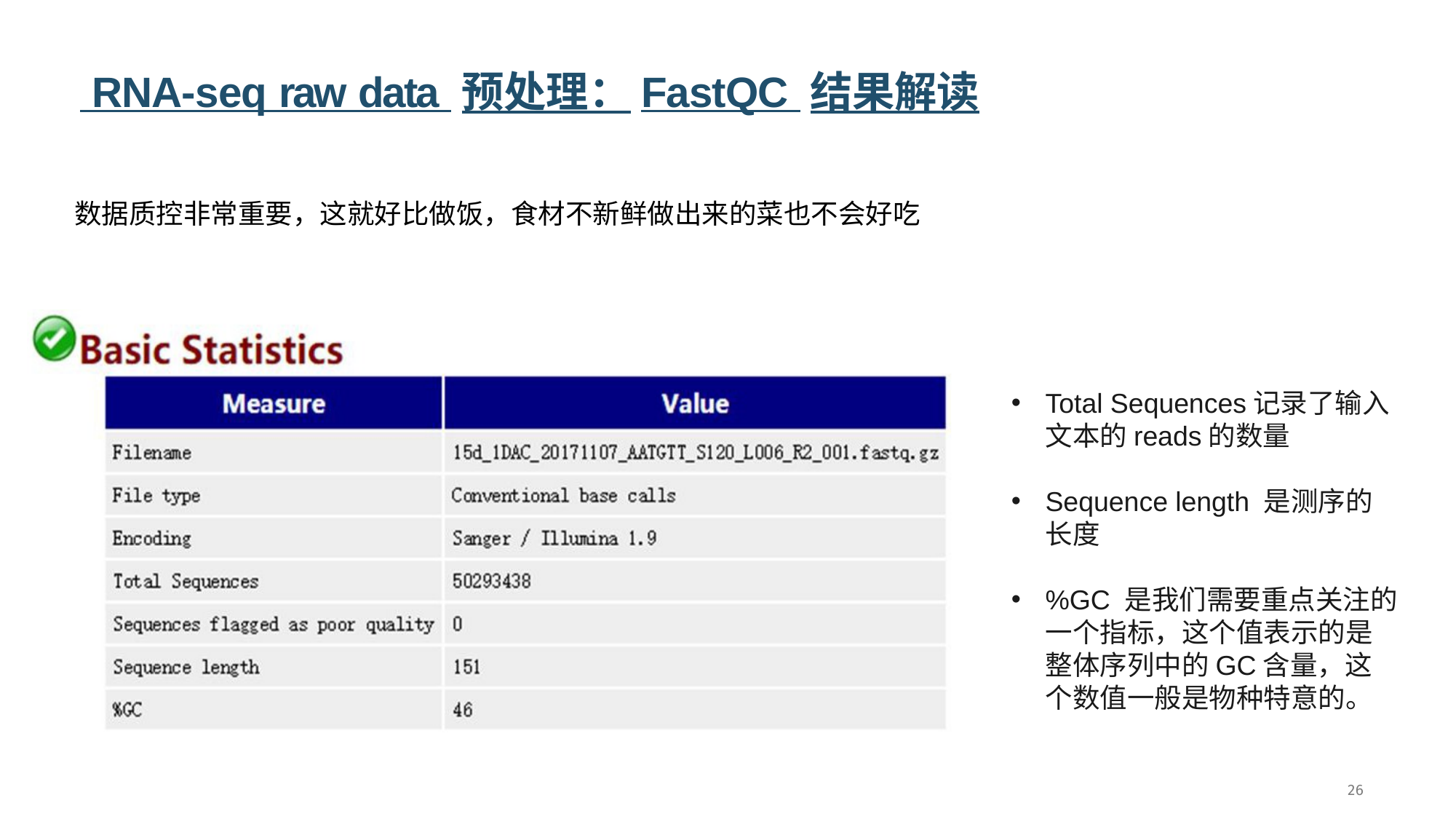

# RNA-seq raw data 预处理：FastQC 结果解读
数据质控非常重要，这就好比做饭，食材不新鲜做出来的菜也不会好吃

Total Sequences记录了输入文本的reads的数量

Sequence length 是测序的长度

%GC 是我们需要重点关注的一个指标，这个值表示的是整体序列中的GC含量，这个数值一般是物种特意的。

26